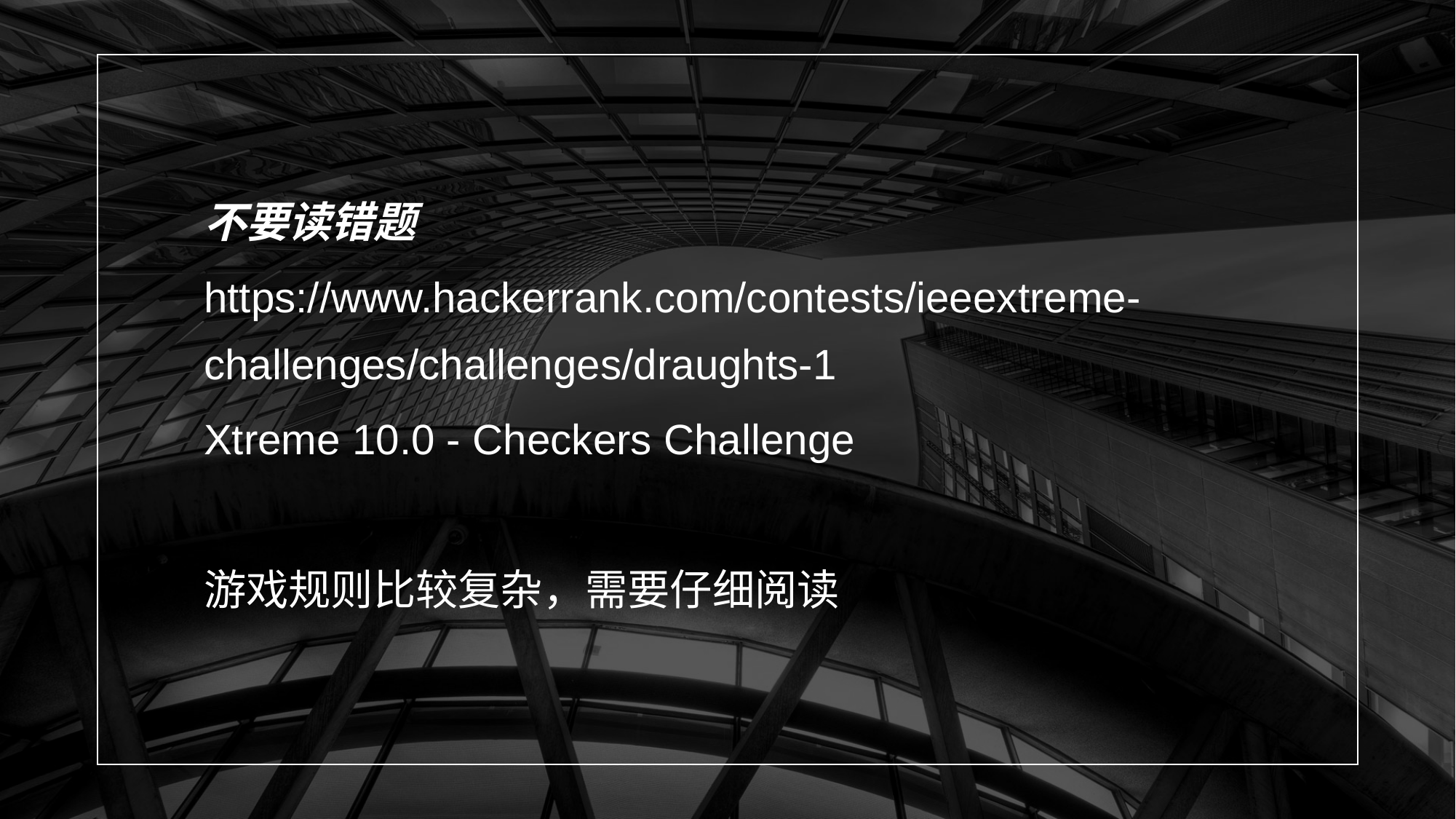

不要读错题
https://www.hackerrank.com/contests/ieeextreme-challenges/challenges/draughts-1
Xtreme 10.0 - Checkers Challenge

游戏规则比较复杂，需要仔细阅读